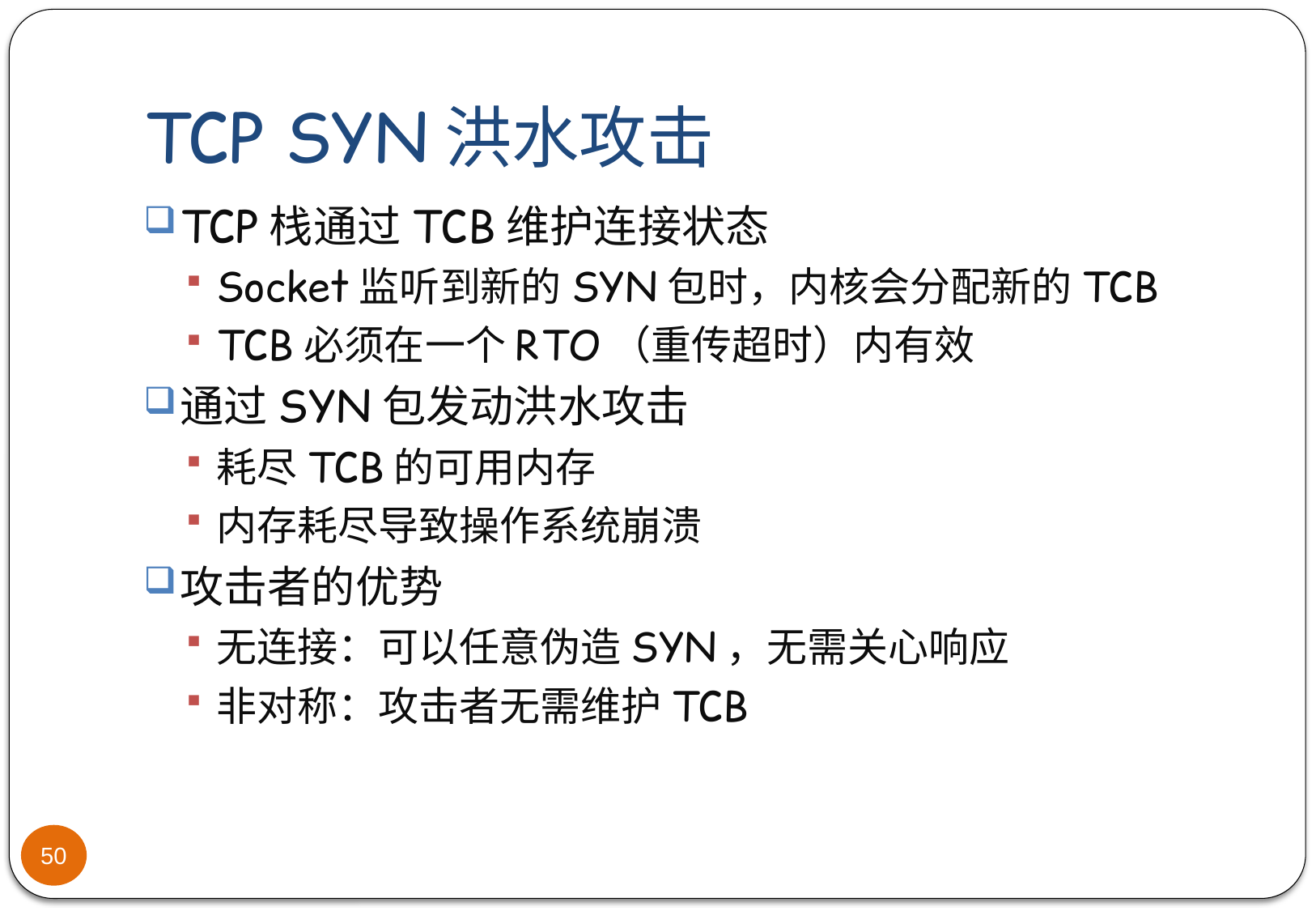

# TCP SYN洪水攻击
TCP栈通过TCB维护连接状态
Socket监听到新的SYN包时，内核会分配新的TCB
TCB必须在一个RTO（重传超时）内有效
通过SYN包发动洪水攻击
耗尽TCB的可用内存
内存耗尽导致操作系统崩溃
攻击者的优势
无连接：可以任意伪造SYN，无需关心响应
非对称：攻击者无需维护TCB
50